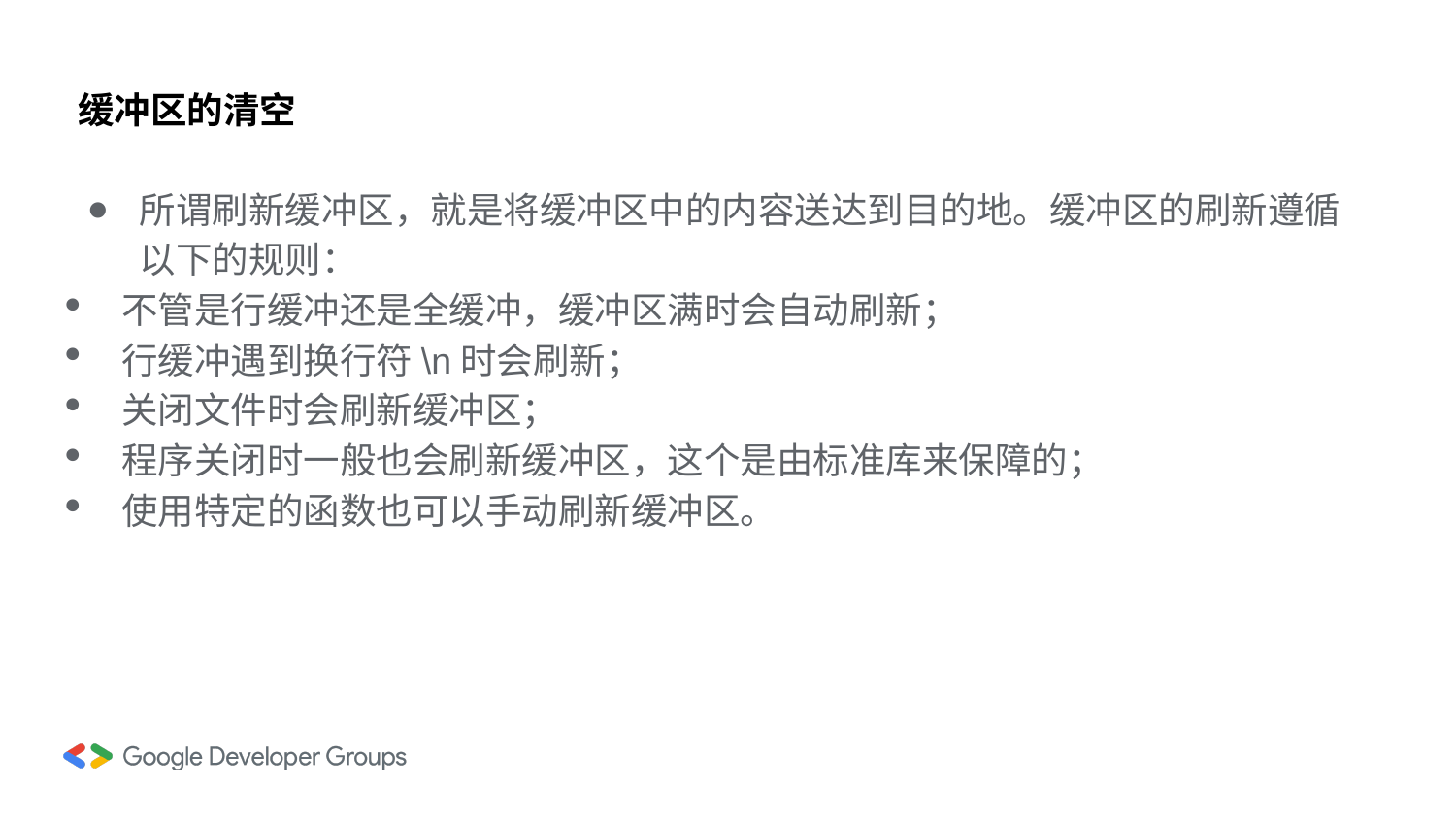

# 缓冲区的清空
所谓刷新缓冲区，就是将缓冲区中的内容送达到目的地。缓冲区的刷新遵循以下的规则：
不管是行缓冲还是全缓冲，缓冲区满时会自动刷新；
行缓冲遇到换行符\n时会刷新；
关闭文件时会刷新缓冲区；
程序关闭时一般也会刷新缓冲区，这个是由标准库来保障的；
使用特定的函数也可以手动刷新缓冲区。